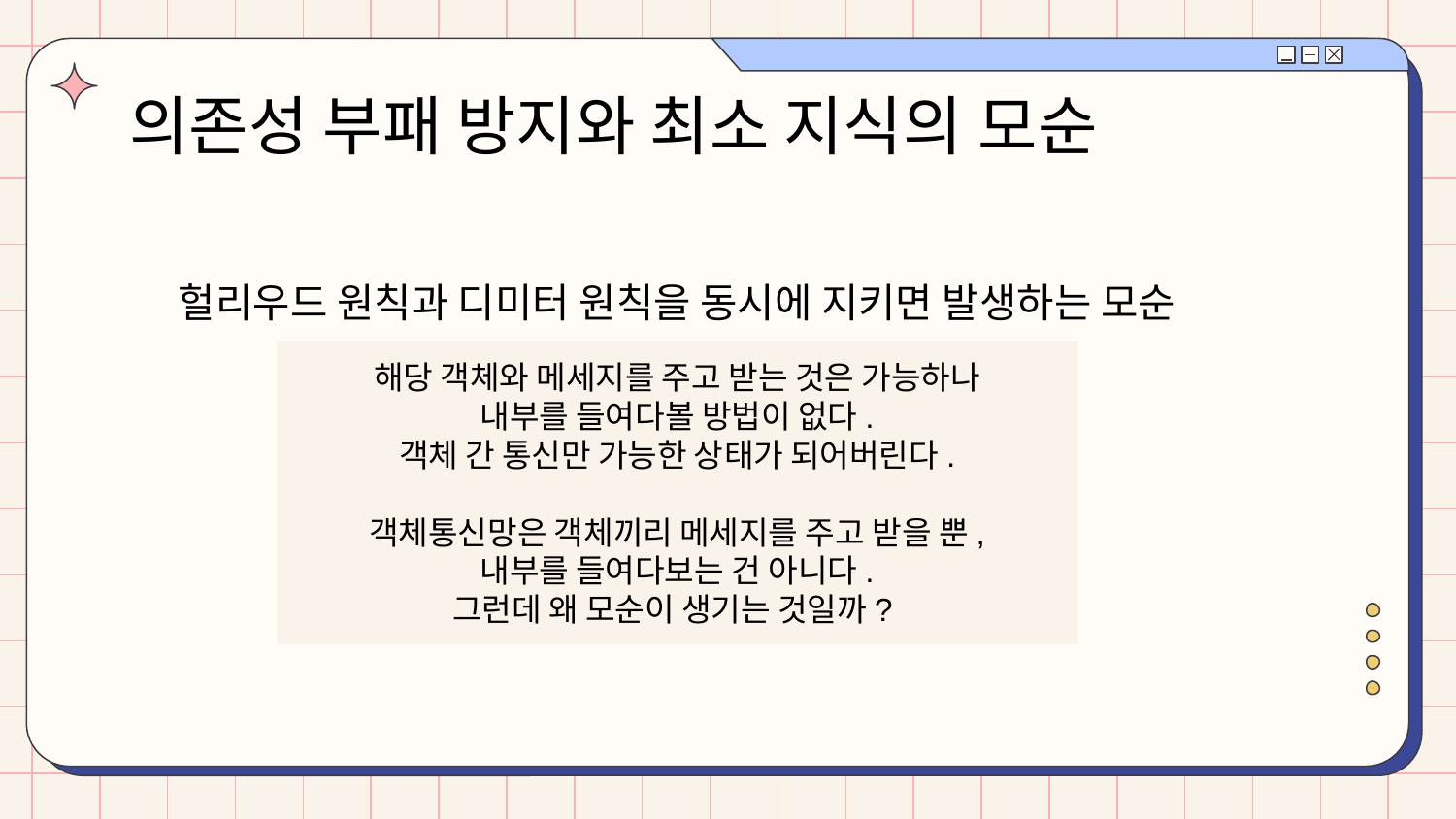

# 의존성 부패 방지와 최소 지식의 모순
헐리우드 원칙과 디미터 원칙을 동시에 지키면 발생하는 모순
해당 객체와 메세지를 주고 받는 것은 가능하나
내부를 들여다볼 방법이 없다.
객체 간 통신만 가능한 상태가 되어버린다.

객체통신망은 객체끼리 메세지를 주고 받을 뿐,
내부를 들여다보는 건 아니다.
그런데 왜 모순이 생기는 것일까?